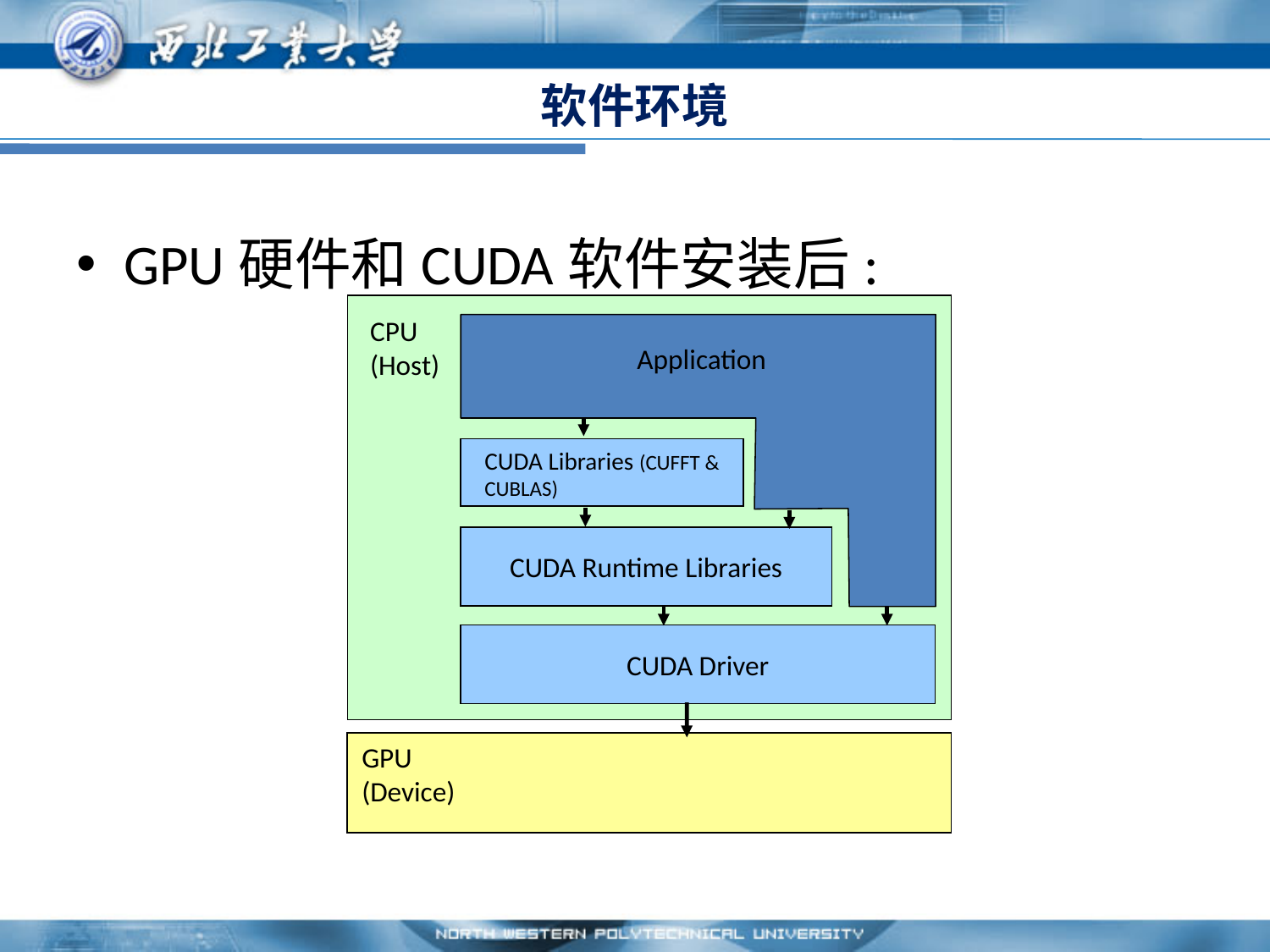

# 软件环境
GPU硬件和CUDA软件安装后:

CPU (Host)

Application

CUDA Libraries (CUFFT & CUBLAS)

CUDA Runtime Libraries

CUDA Driver

GPU (Device)